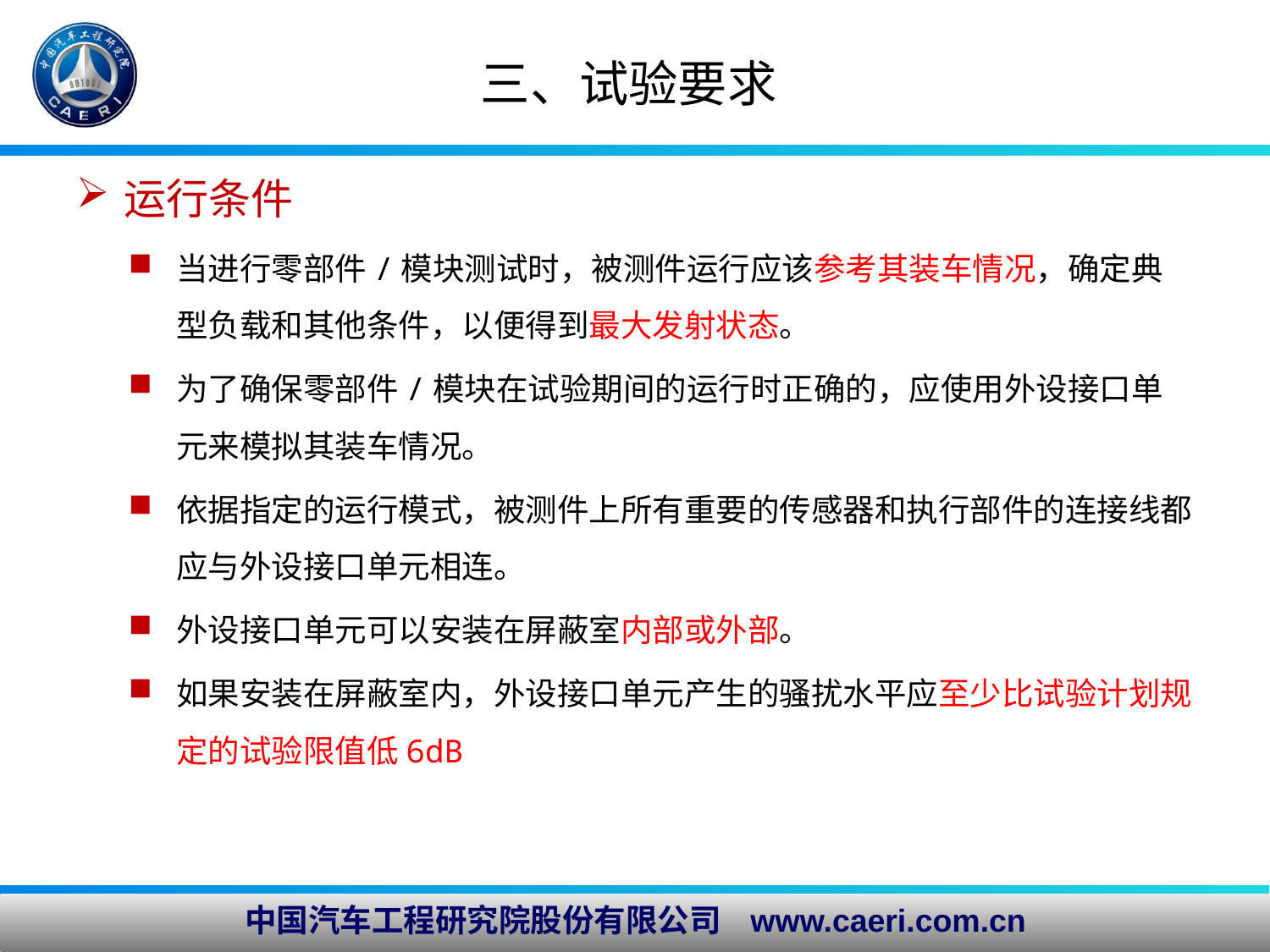

三、试验要求
运行条件
当进行零部件/模块测试时，被测件运行应该参考其装车情况，确定典型负载和其他条件，以便得到最大发射状态。
为了确保零部件/模块在试验期间的运行时正确的，应使用外设接口单元来模拟其装车情况。
依据指定的运行模式，被测件上所有重要的传感器和执行部件的连接线都应与外设接口单元相连。
外设接口单元可以安装在屏蔽室内部或外部。
如果安装在屏蔽室内，外设接口单元产生的骚扰水平应至少比试验计划规定的试验限值低6dB